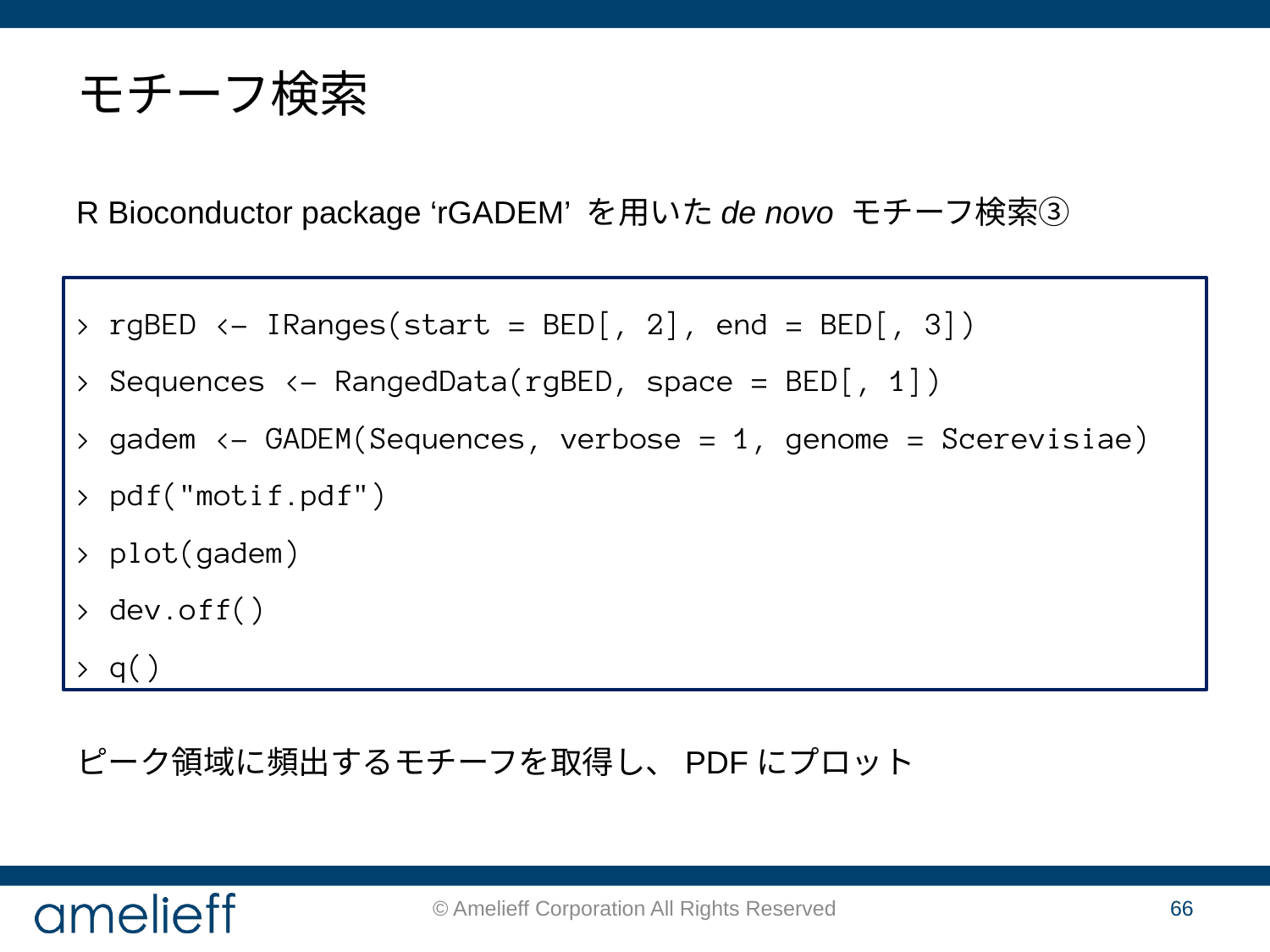

# モチーフ検索
R Bioconductor package ‘rGADEM’ を用いたde novo モチーフ検索③
> rgBED <- IRanges(start = BED[, 2], end = BED[, 3])
> Sequences <- RangedData(rgBED, space = BED[, 1])
> gadem <- GADEM(Sequences, verbose = 1, genome = Scerevisiae)
> pdf("motif.pdf")
> plot(gadem)
> dev.off()
> q()
ピーク領域に頻出するモチーフを取得し、PDFにプロット
© Amelieff Corporation All Rights Reserved
66